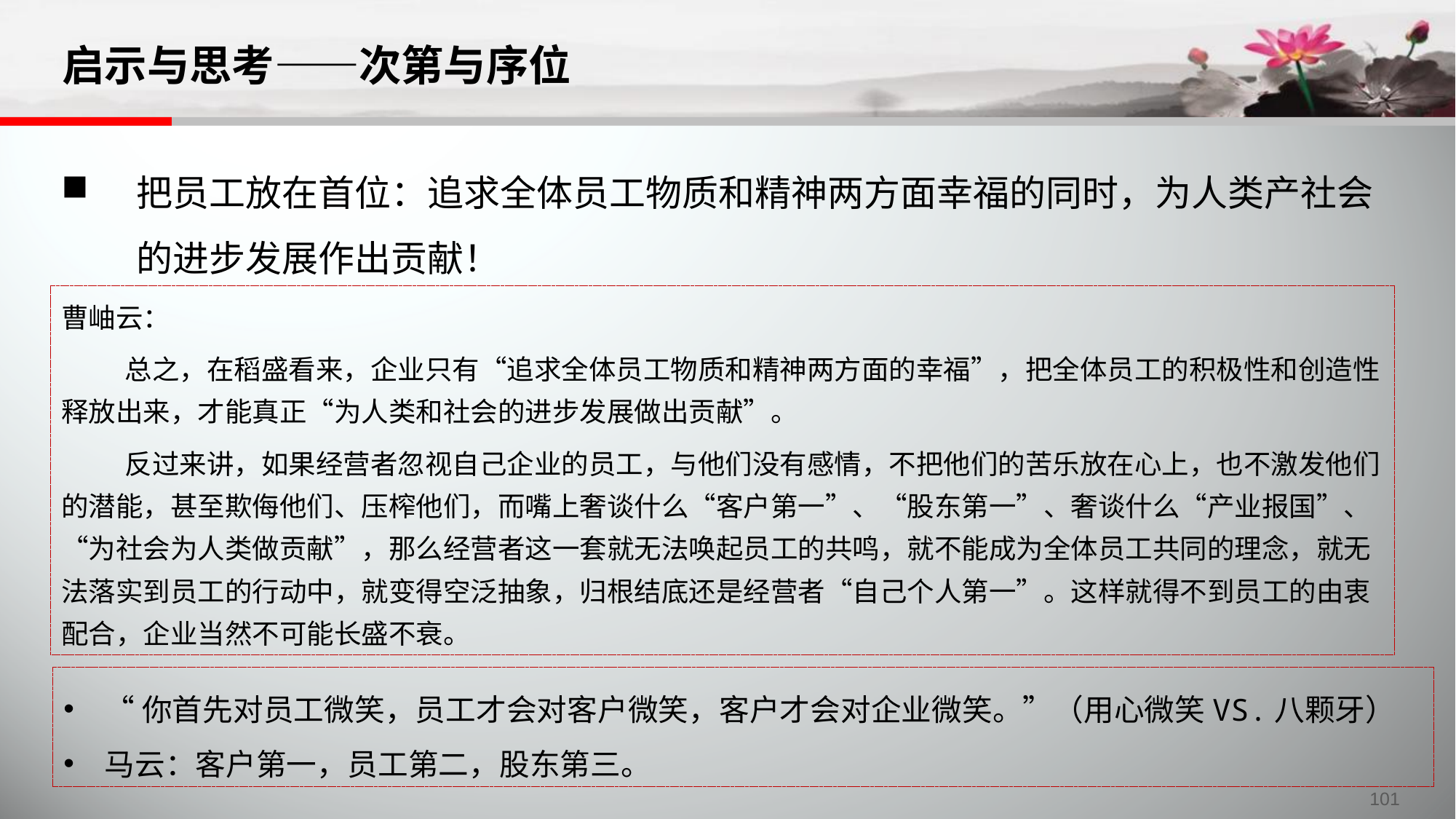

# 启示与思考——次第与序位
把员工放在首位：追求全体员工物质和精神两方面幸福的同时，为人类产社会的进步发展作出贡献！
曹岫云：
总之，在稻盛看来，企业只有“追求全体员工物质和精神两方面的幸福”，把全体员工的积极性和创造性释放出来，才能真正“为人类和社会的进步发展做出贡献”。
反过来讲，如果经营者忽视自己企业的员工，与他们没有感情，不把他们的苦乐放在心上，也不激发他们的潜能，甚至欺侮他们、压榨他们，而嘴上奢谈什么“客户第一”、“股东第一”、奢谈什么“产业报国”、“为社会为人类做贡献”，那么经营者这一套就无法唤起员工的共鸣，就不能成为全体员工共同的理念，就无法落实到员工的行动中，就变得空泛抽象，归根结底还是经营者“自己个人第一”。这样就得不到员工的由衷配合，企业当然不可能长盛不衰。
“你首先对员工微笑，员工才会对客户微笑，客户才会对企业微笑。”（用心微笑VS.八颗牙）
马云：客户第一，员工第二，股东第三。
101